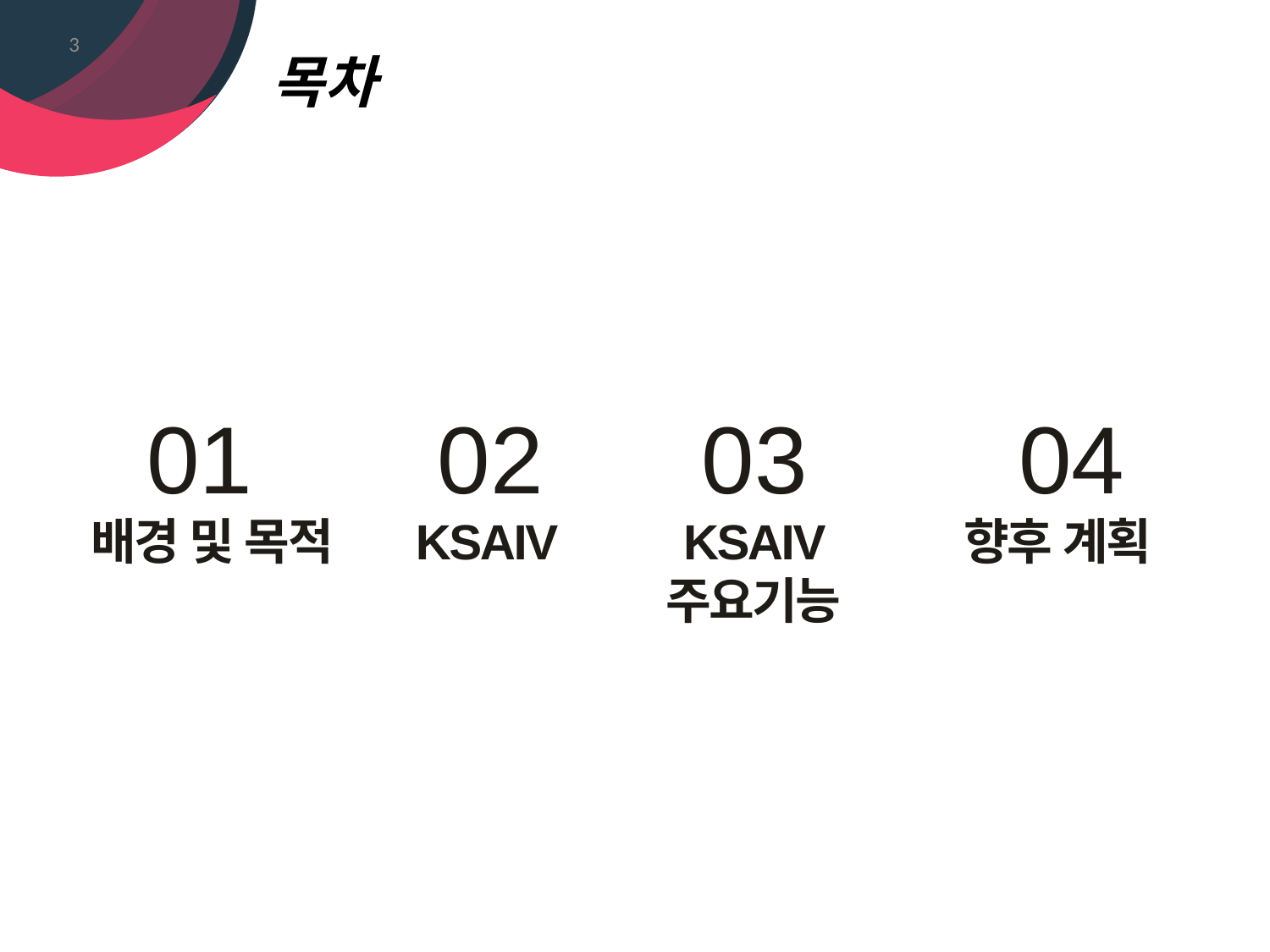

3
# 목차
01       02      03        04
배경 및 목적
KSAIV
KSAIV 주요기능
향후 계획